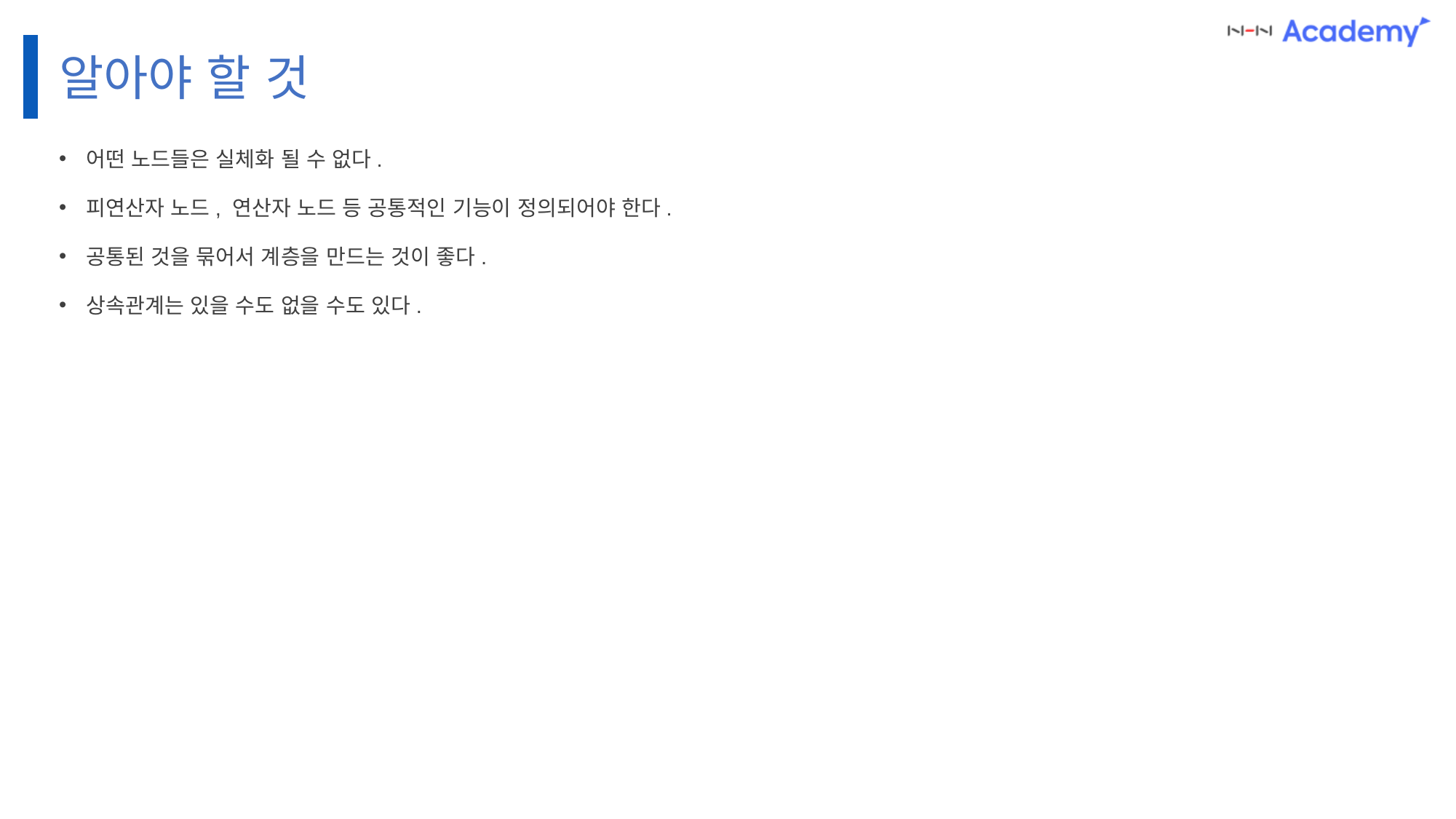

알아야 할 것
어떤 노드들은 실체화 될 수 없다.
피연산자 노드, 연산자 노드 등 공통적인 기능이 정의되어야 한다.
공통된 것을 묶어서 계층을 만드는 것이 좋다.
상속관계는 있을 수도 없을 수도 있다.